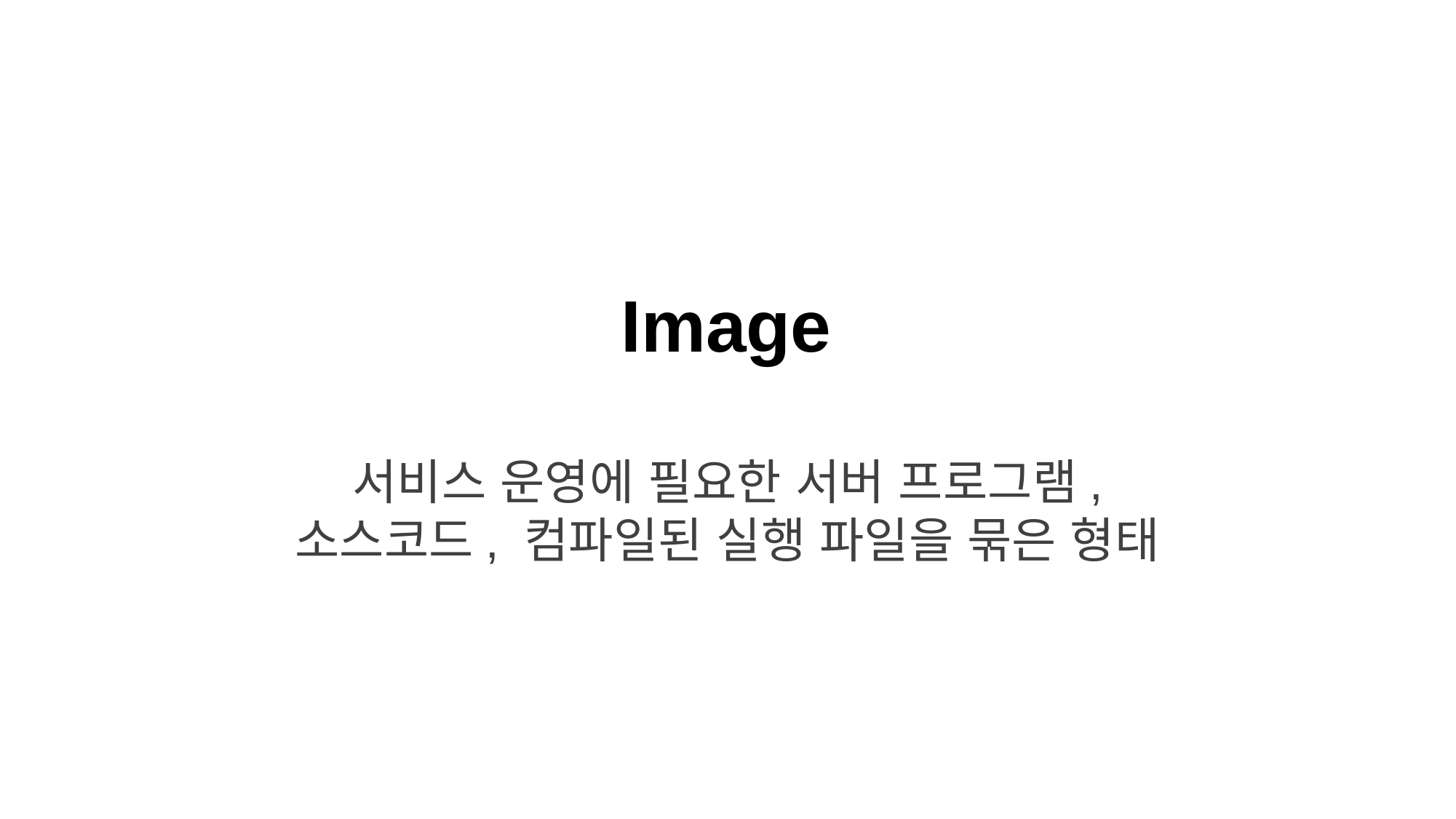

Image

서비스 운영에 필요한 서버 프로그램,
소스코드, 컴파일된 실행 파일을 묶은 형태